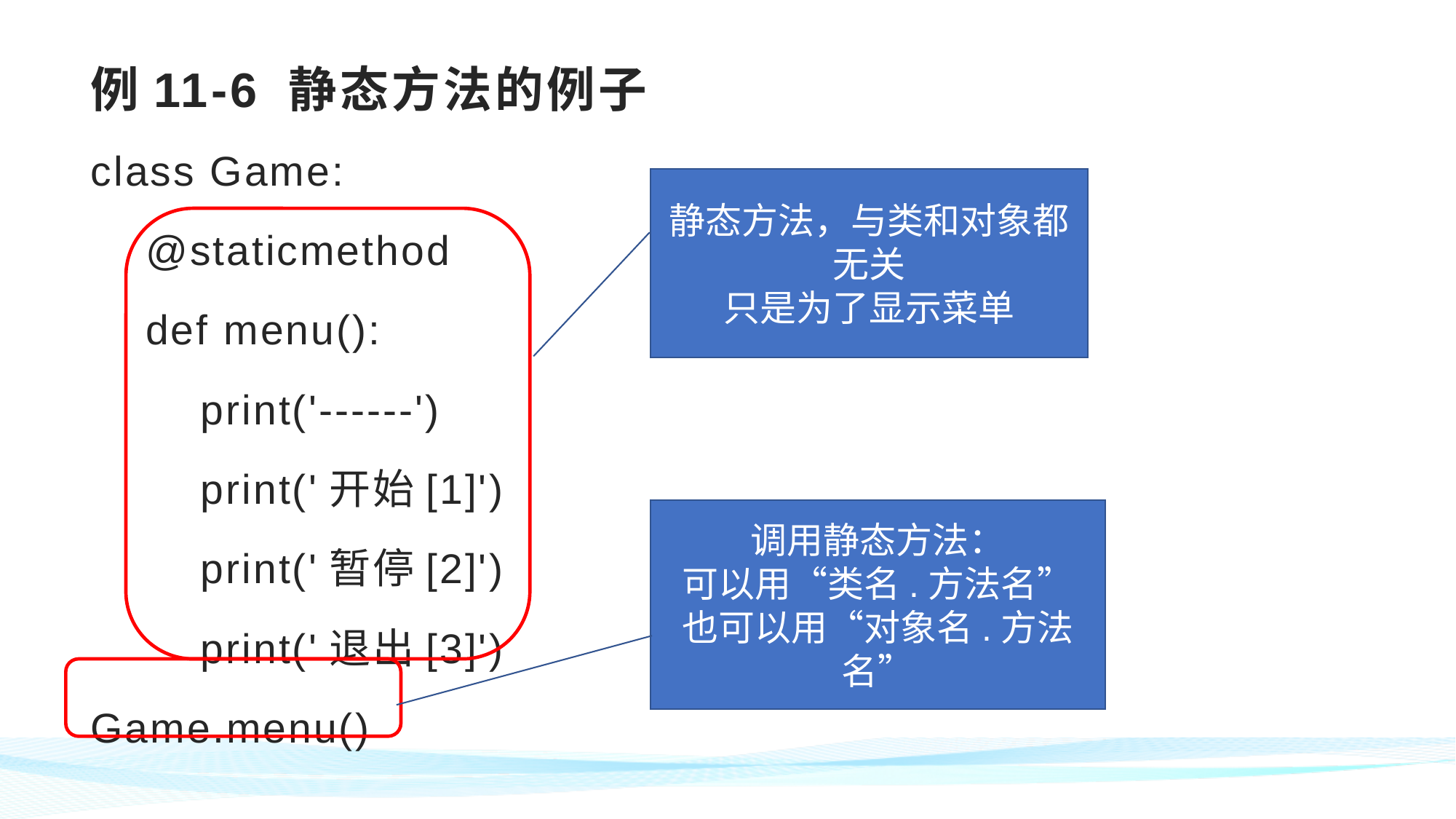

# 例11-6 静态方法的例子
class Game:
    @staticmethod
    def menu():
        print('------')
        print('开始[1]')
        print('暂停[2]')
        print('退出[3]')
Game.menu()
静态方法，与类和对象都无关
只是为了显示菜单

调用静态方法：
可以用“类名.方法名”
也可以用“对象名.方法名”